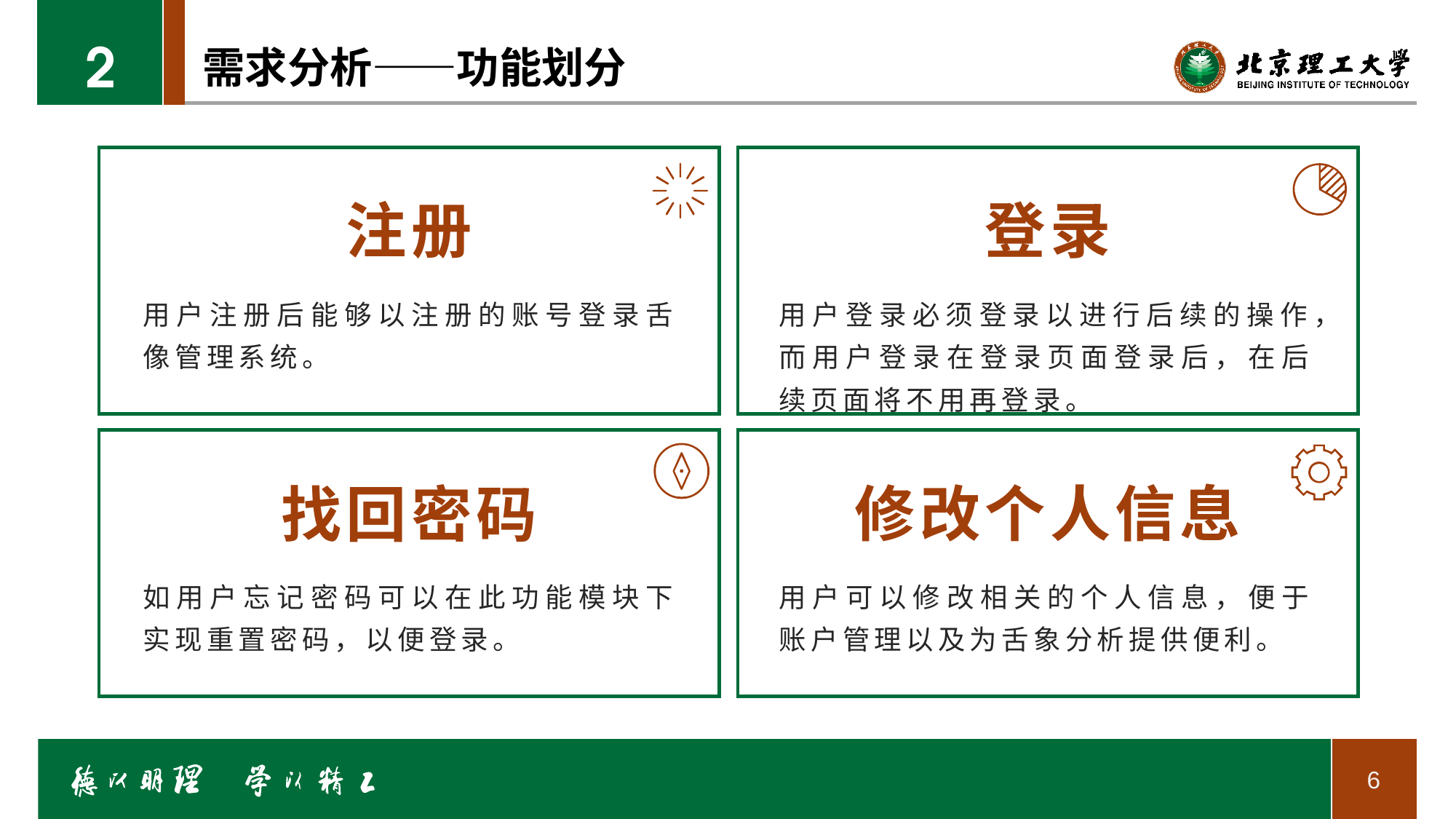

2
# 需求分析——功能划分

注册
登录
用户注册后能够以注册的账号登录舌像管理系统。
用户登录必须登录以进行后续的操作，而用户登录在登录页面登录后，在后续页面将不用再登录。

修改个人信息
找回密码
如用户忘记密码可以在此功能模块下实现重置密码，以便登录。
用户可以修改相关的个人信息，便于账户管理以及为舌象分析提供便利。